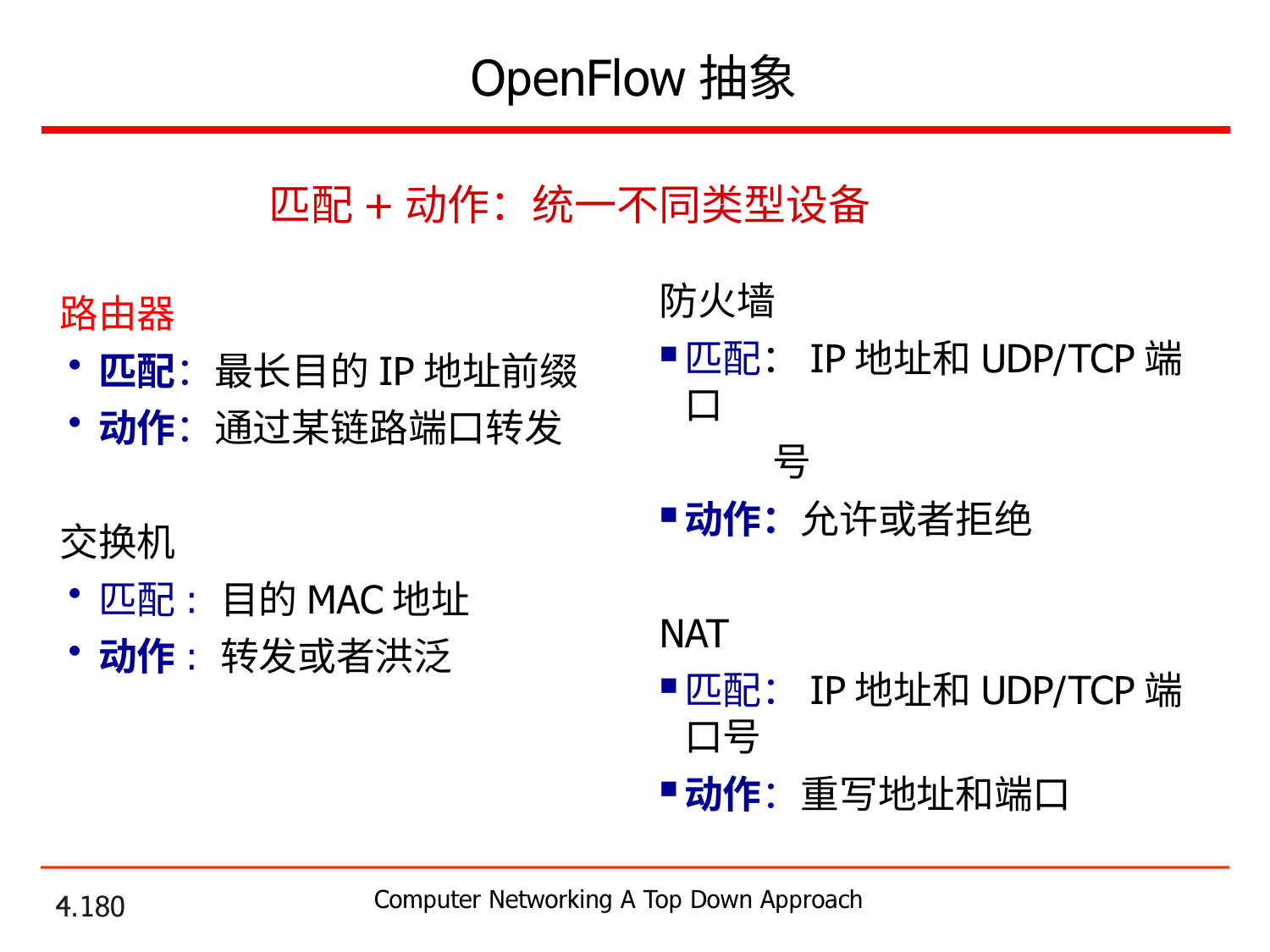

# OpenFlow抽象
匹配+动作：统一不同类型设备
防火墙
匹配：IP地址和UDP/TCP端口
            号
动作：允许或者拒绝

NAT
匹配：IP地址和UDP/TCP端口号
动作：重写地址和端口
路由器
匹配：最长目的IP地址前缀
动作：通过某链路端口转发

交换机
匹配: 目的MAC地址
动作: 转发或者洪泛